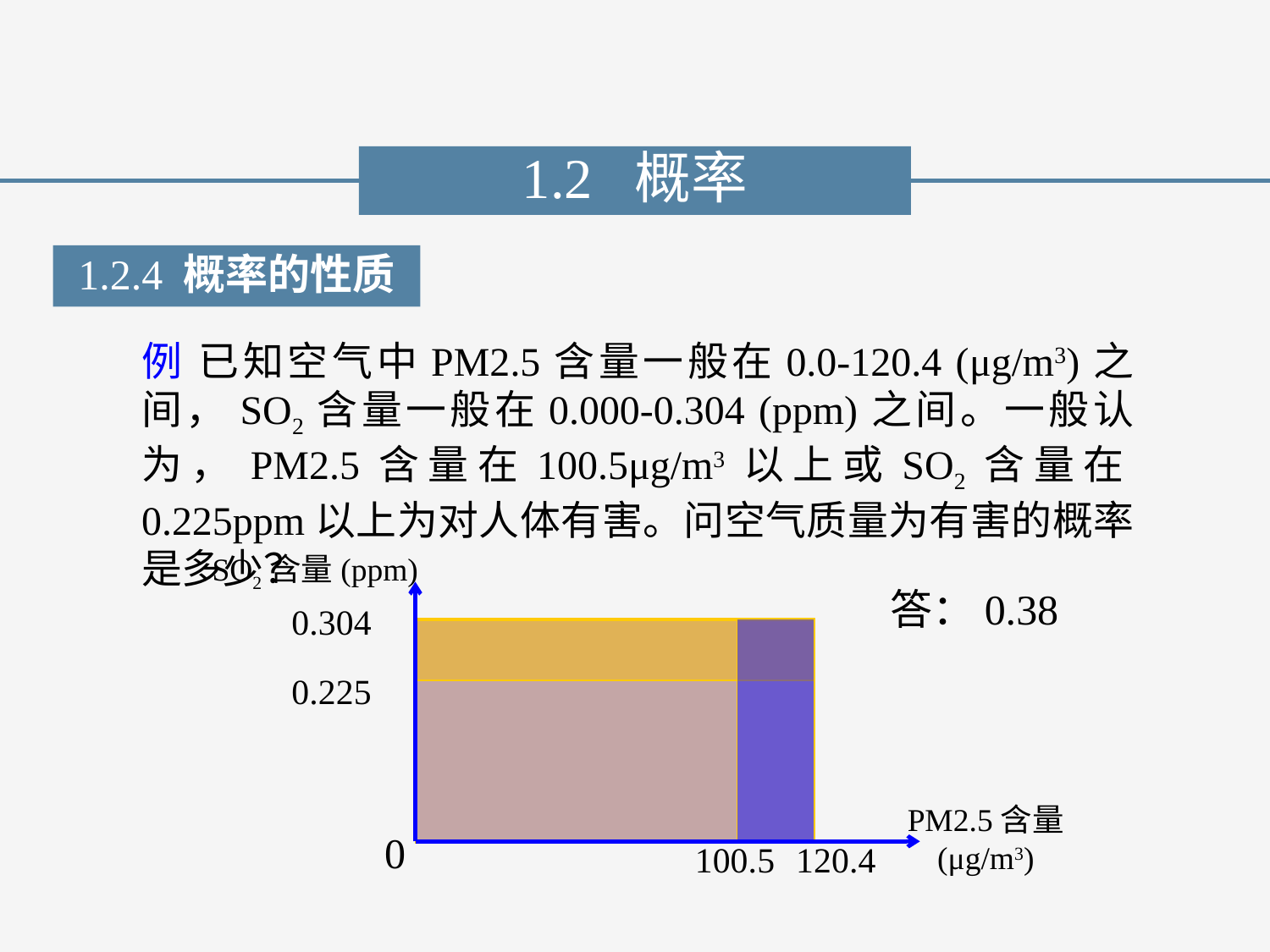

1.2  概率
1.2.4 概率的性质
例 已知空气中PM2.5含量一般在0.0-120.4 (μg/m3)之间，SO2含量一般在0.000-0.304 (ppm)之间。一般认为，PM2.5含量在100.5μg/m3以上或SO2含量在0.225ppm以上为对人体有害。问空气质量为有害的概率是多少？
SO2含量(ppm)
答：0.38
0.304

0.225
PM2.5含量
(μg/m3)
0
100.5
120.4